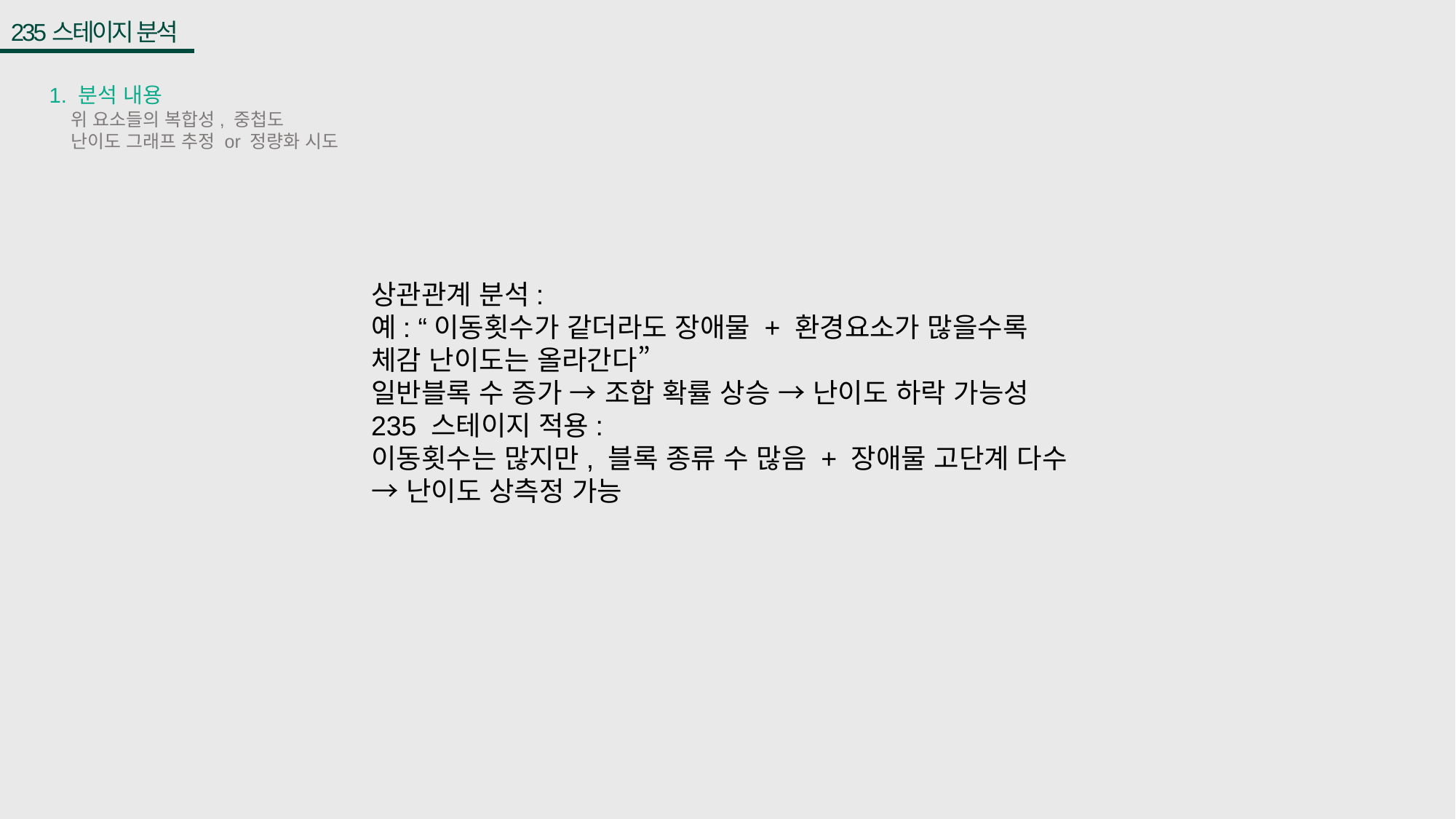

235스테이지 분석
1. 분석 내용
위 요소들의 복합성, 중첩도
난이도 그래프 추정 or 정량화 시도
상관관계 분석:
예: “이동횟수가 같더라도 장애물 + 환경요소가 많을수록 체감 난이도는 올라간다”
일반블록 수 증가 → 조합 확률 상승 → 난이도 하락 가능성
235 스테이지 적용:
이동횟수는 많지만, 블록 종류 수 많음 + 장애물 고단계 다수 → 난이도 상측정 가능